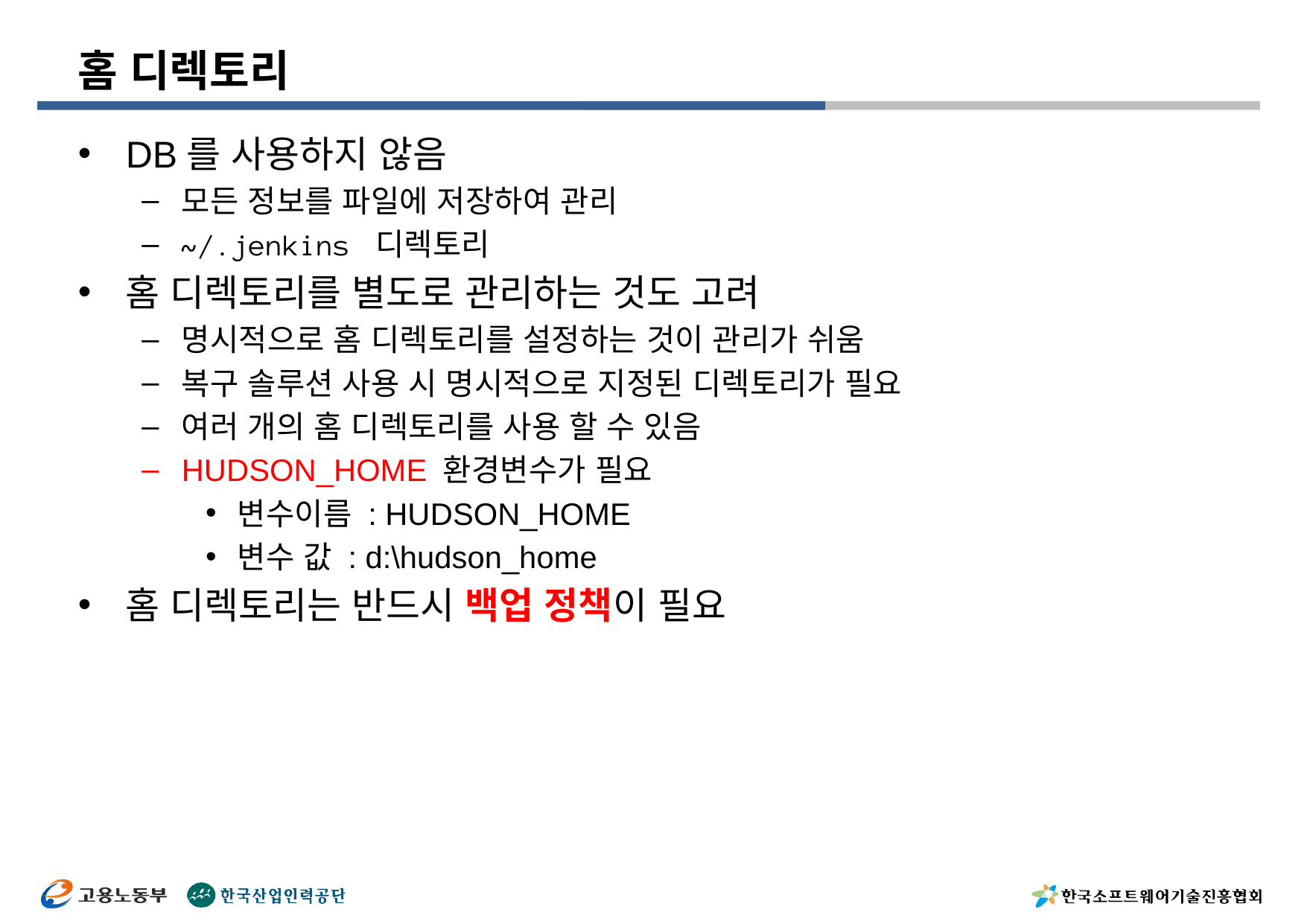

# 홈 디렉토리
DB를 사용하지 않음
모든 정보를 파일에 저장하여 관리
~/.jenkins 디렉토리
홈 디렉토리를 별도로 관리하는 것도 고려
명시적으로 홈 디렉토리를 설정하는 것이 관리가 쉬움
복구 솔루션 사용 시 명시적으로 지정된 디렉토리가 필요
여러 개의 홈 디렉토리를 사용 할 수 있음
HUDSON_HOME 환경변수가 필요
변수이름 : HUDSON_HOME
변수 값 : d:\hudson_home
홈 디렉토리는 반드시 백업 정책이 필요